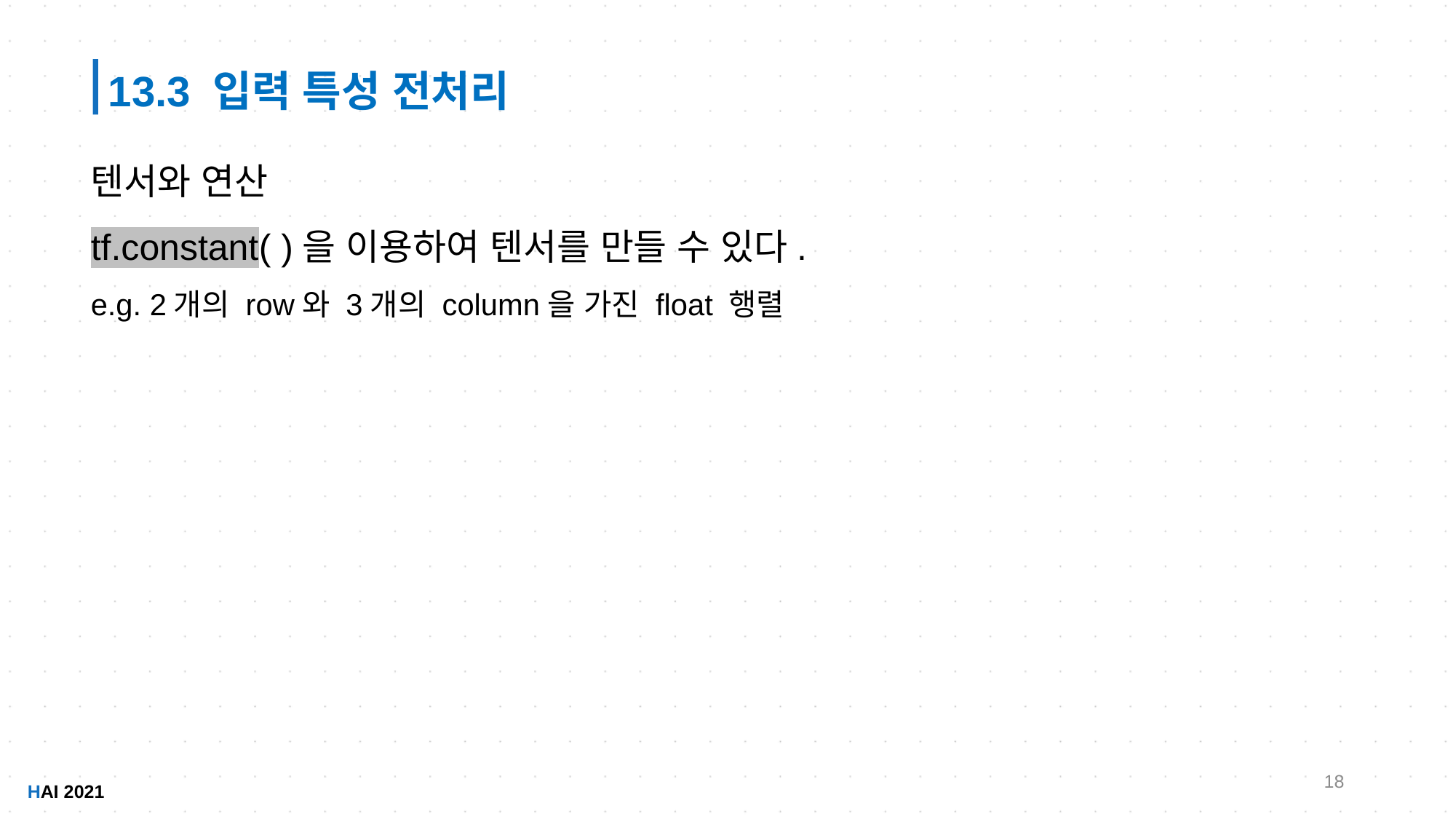

13.3 입력 특성 전처리
텐서와 연산
tf.constant( )을 이용하여 텐서를 만들 수 있다.
e.g. 2개의 row와 3개의 column을 가진 float 행렬
18
HAI 2021